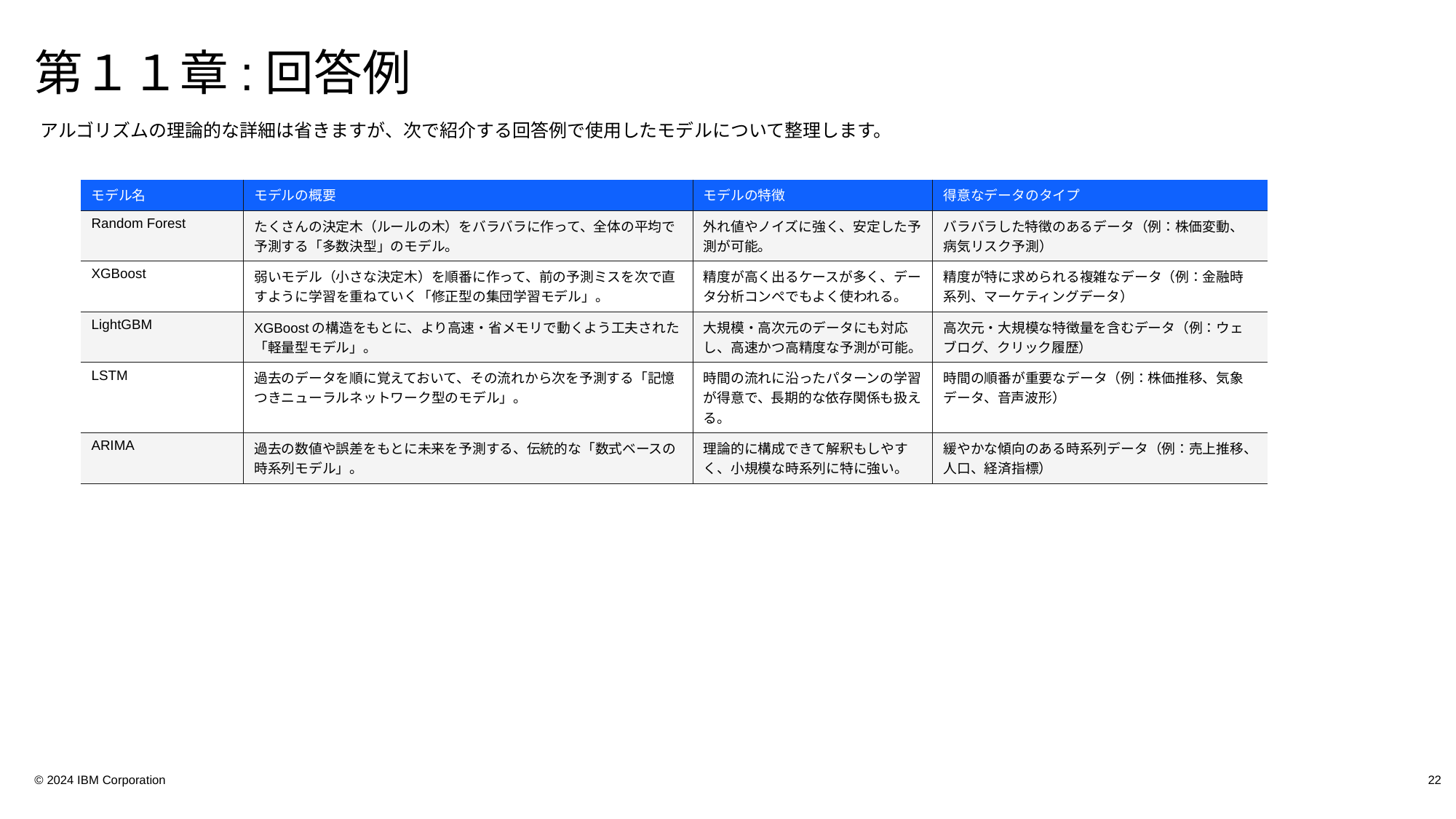

# 第１１章:回答例
アルゴリズムの理論的な詳細は省きますが、次で紹介する回答例で使用したモデルについて整理します。
| モデル名 | モデルの概要 | モデルの特徴 | 得意なデータのタイプ |
| --- | --- | --- | --- |
| Random Forest | たくさんの決定木（ルールの木）をバラバラに作って、全体の平均で予測する「多数決型」のモデル。 | 外れ値やノイズに強く、安定した予測が可能。 | バラバラした特徴のあるデータ（例：株価変動、病気リスク予測） |
| XGBoost | 弱いモデル（小さな決定木）を順番に作って、前の予測ミスを次で直すように学習を重ねていく「修正型の集団学習モデル」。 | 精度が高く出るケースが多く、データ分析コンペでもよく使われる。 | 精度が特に求められる複雑なデータ（例：金融時系列、マーケティングデータ） |
| LightGBM | XGBoostの構造をもとに、より高速・省メモリで動くよう工夫された「軽量型モデル」。 | 大規模・高次元のデータにも対応し、高速かつ高精度な予測が可能。 | 高次元・大規模な特徴量を含むデータ（例：ウェブログ、クリック履歴） |
| LSTM | 過去のデータを順に覚えておいて、その流れから次を予測する「記憶つきニューラルネットワーク型のモデル」。 | 時間の流れに沿ったパターンの学習が得意で、長期的な依存関係も扱える。 | 時間の順番が重要なデータ（例：株価推移、気象データ、音声波形） |
| ARIMA | 過去の数値や誤差をもとに未来を予測する、伝統的な「数式ベースの時系列モデル」。 | 理論的に構成できて解釈もしやすく、小規模な時系列に特に強い。 | 緩やかな傾向のある時系列データ（例：売上推移、人口、経済指標） |